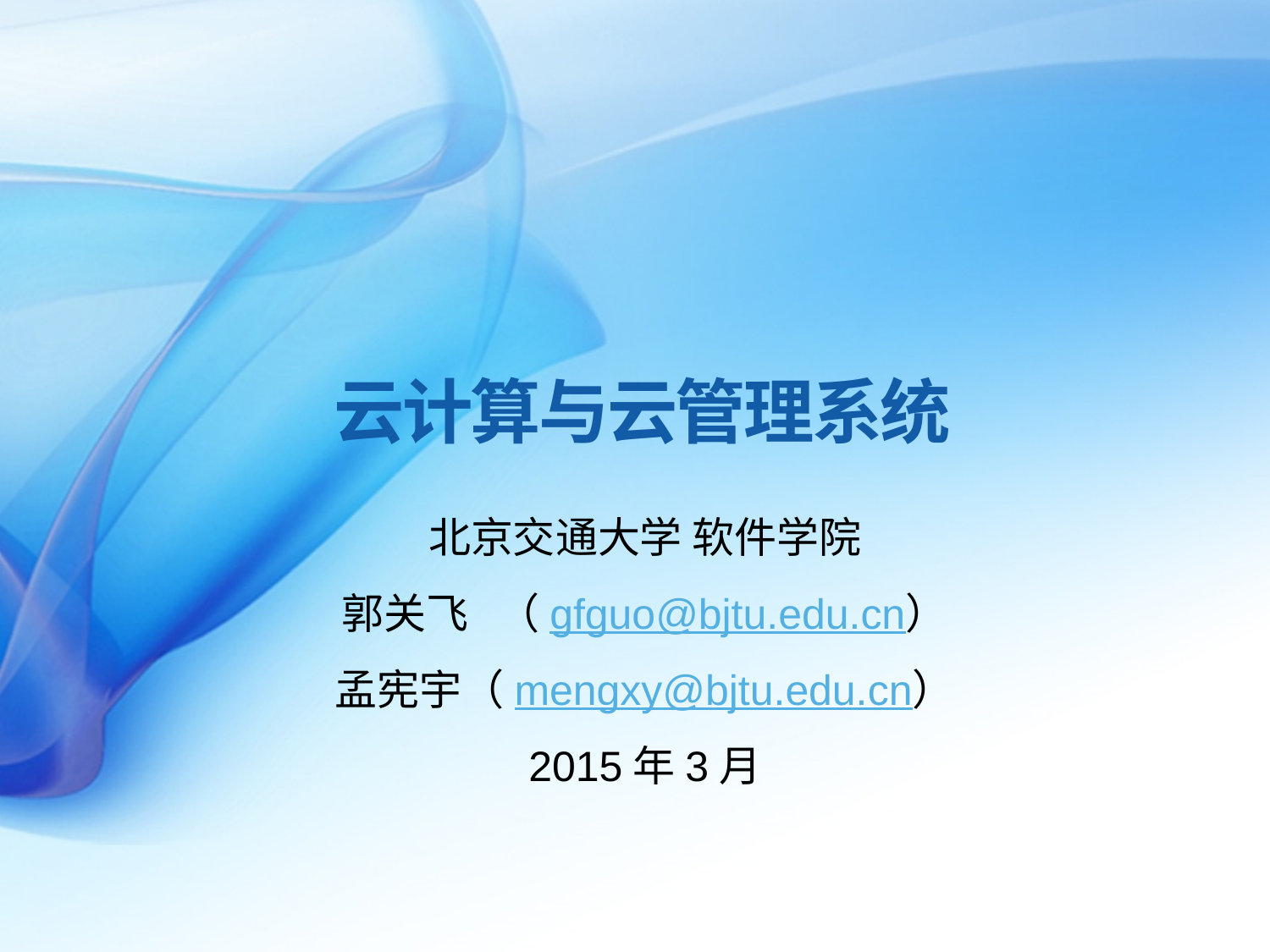

# 云计算与云管理系统
北京交通大学 软件学院
郭关飞   （gfguo@bjtu.edu.cn）
孟宪宇（mengxy@bjtu.edu.cn）
2015年3月